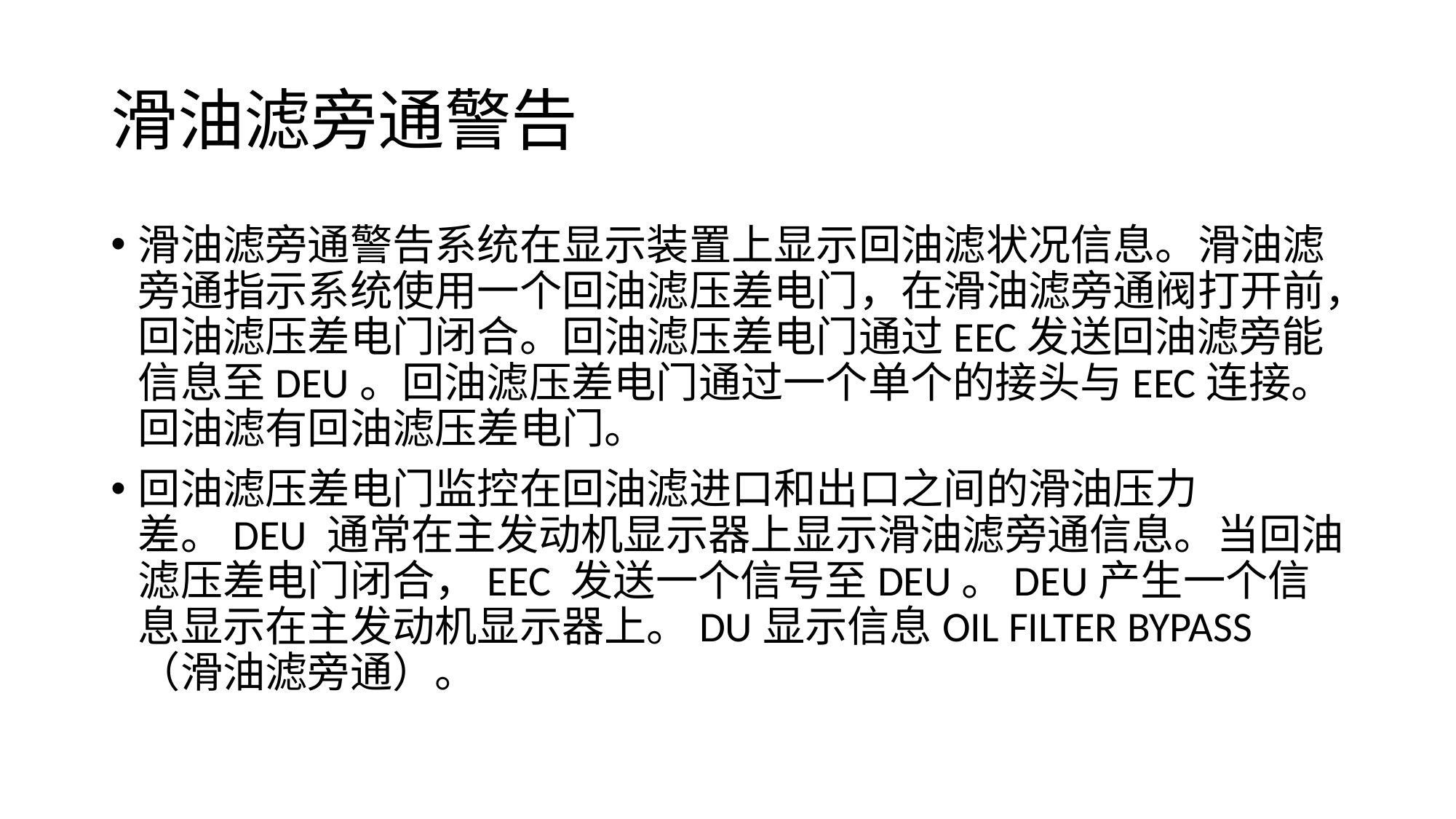

# 滑油滤旁通警告
滑油滤旁通警告系统在显示装置上显示回油滤状况信息。滑油滤旁通指示系统使用一个回油滤压差电门，在滑油滤旁通阀打开前，回油滤压差电门闭合。回油滤压差电门通过EEC发送回油滤旁能信息至DEU。回油滤压差电门通过一个单个的接头与EEC连接。回油滤有回油滤压差电门。
回油滤压差电门监控在回油滤进口和出口之间的滑油压力差。DEU 通常在主发动机显示器上显示滑油滤旁通信息。当回油滤压差电门闭合，EEC 发送一个信号至DEU。DEU产生一个信息显示在主发动机显示器上。DU显示信息OIL FILTER BYPASS（滑油滤旁通）。